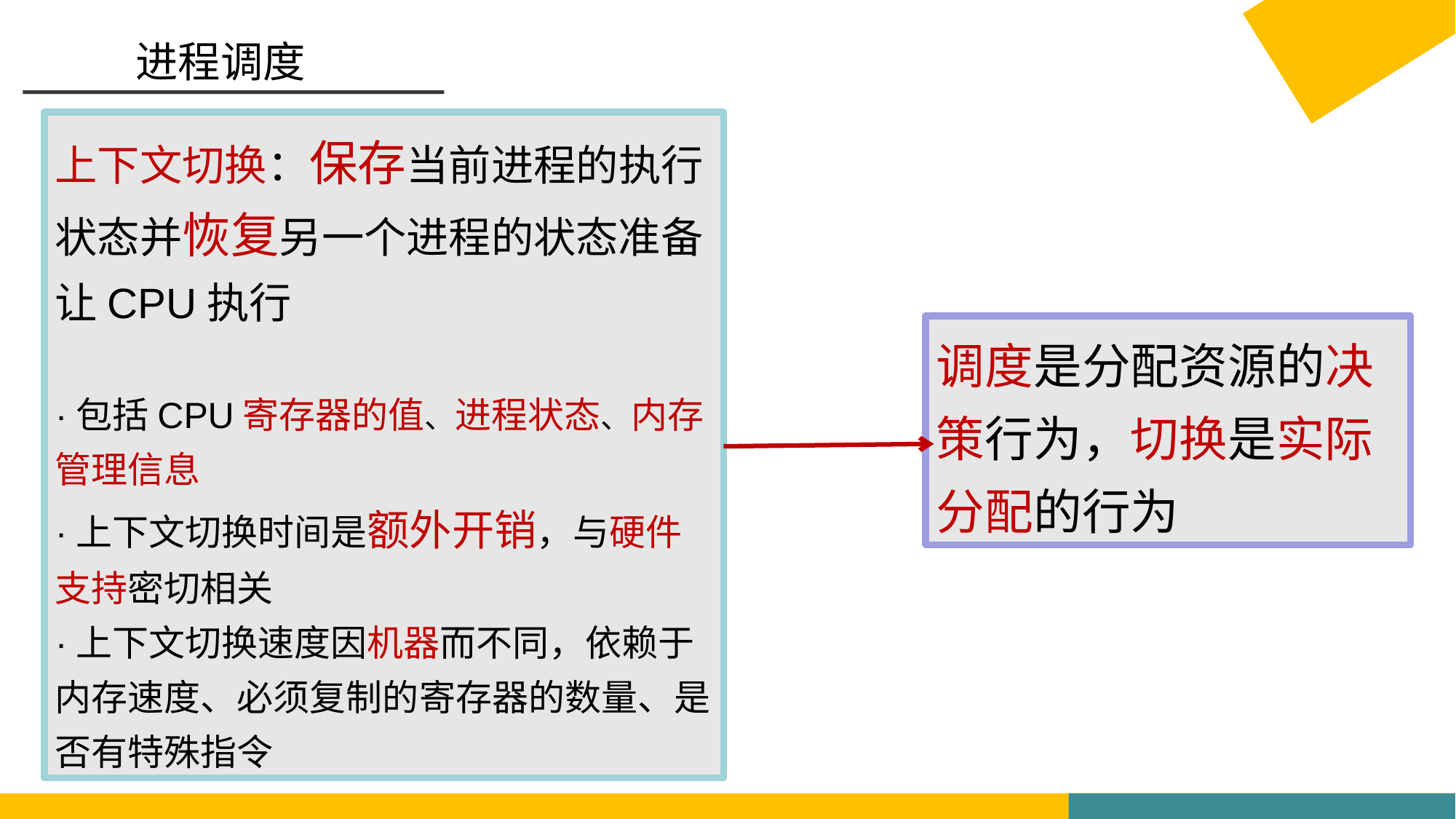

进程调度

上下文切换：保存当前进程的执行状态并恢复另一个进程的状态准备让CPU执行

·包括CPU寄存器的值、进程状态、内存管理信息
·上下文切换时间是额外开销，与硬件支持密切相关
·上下文切换速度因机器而不同，依赖于内存速度、必须复制的寄存器的数量、是否有特殊指令
调度是分配资源的决策行为，切换是实际分配的行为